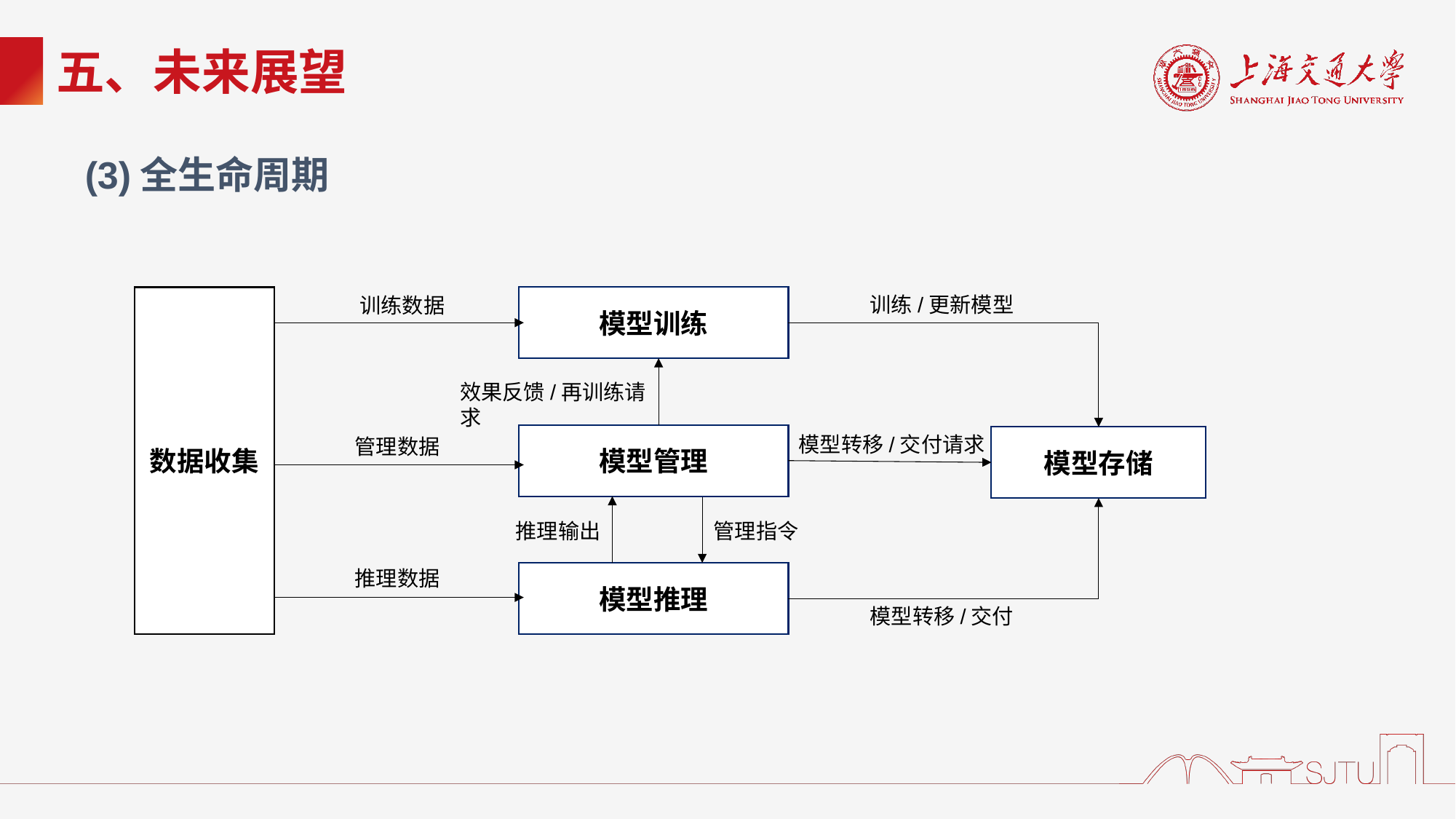

# 五、未来展望
(3)全生命周期

训练/更新模型
训练数据
模型训练
数据收集
效果反馈/再训练请求
模型管理
模型转移/交付请求
模型存储
管理数据
推理输出
管理指令
推理数据
模型推理
模型转移/交付